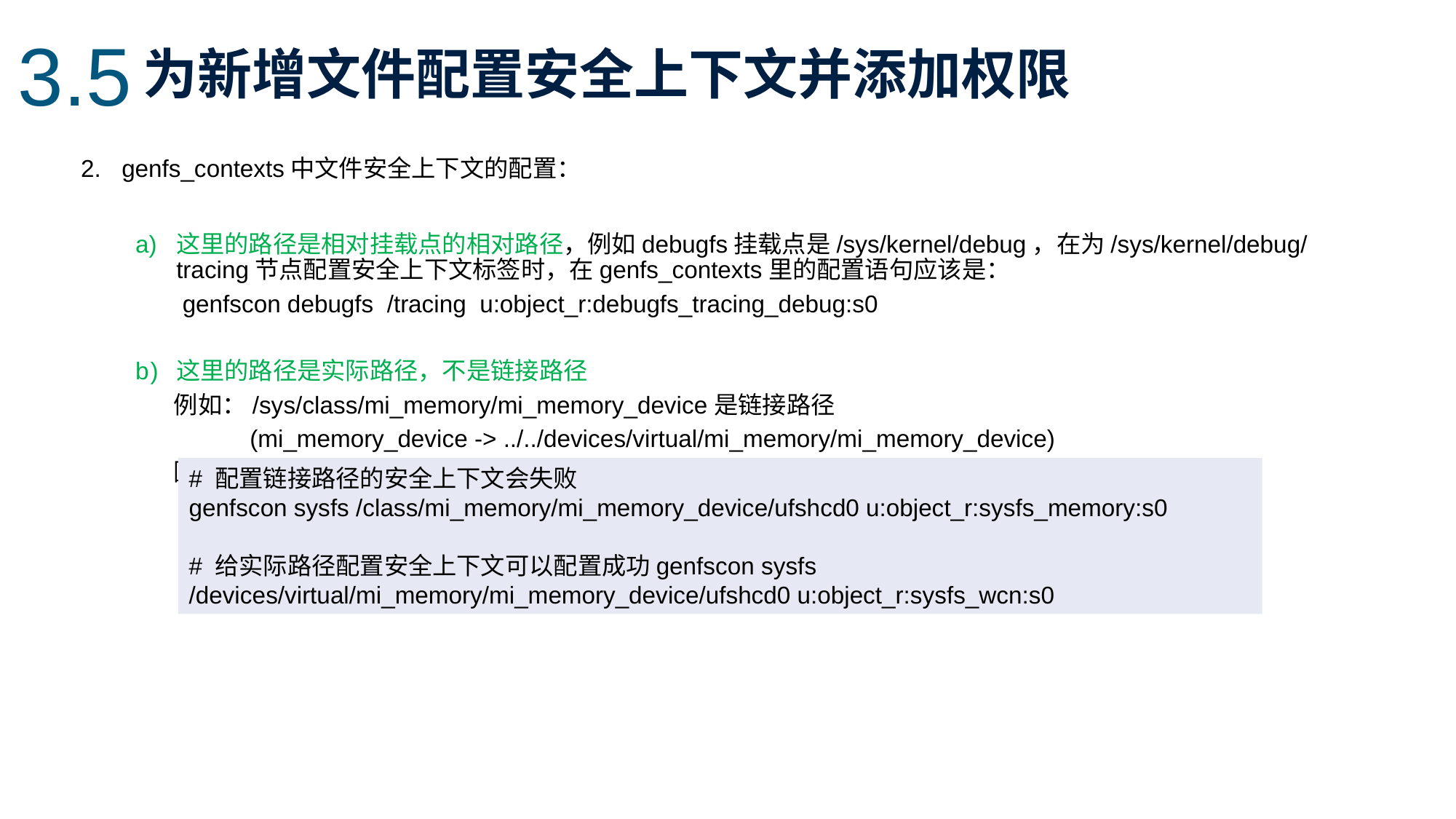

3.5
为新增文件配置安全上下文并添加权限
genfs_contexts中文件安全上下文的配置：

这里的路径是相对挂载点的相对路径，例如debugfs挂载点是/sys/kernel/debug，在为/sys/kernel/debug/tracing节点配置安全上下文标签时，在genfs_contexts里的配置语句应该是：
       genfscon debugfs  /tracing  u:object_r:debugfs_tracing_debug:s0

这里的路径是实际路径，不是链接路径
      例如：/sys/class/mi_memory/mi_memory_device是链接路径
                 (mi_memory_device -> ../../devices/virtual/mi_memory/mi_memory_device)
      因此，在genfs_contexts中配置安全上下文时：

# 配置链接路径的安全上下文会失败
genfscon sysfs /class/mi_memory/mi_memory_device/ufshcd0 u:object_r:sysfs_memory:s0

# 给实际路径配置安全上下文可以配置成功genfscon sysfs /devices/virtual/mi_memory/mi_memory_device/ufshcd0 u:object_r:sysfs_wcn:s0